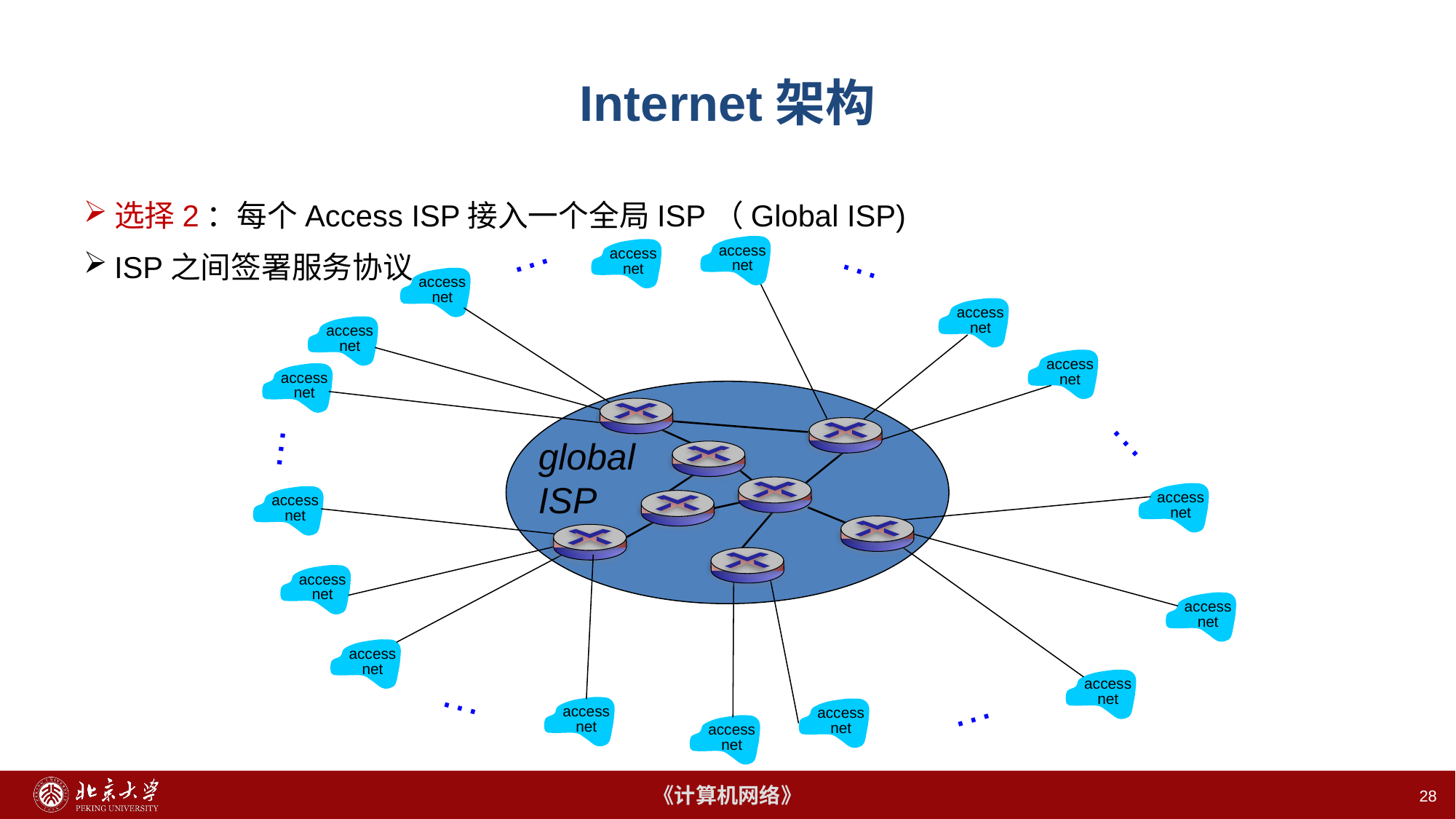

# Internet架构
选择2：每个Access ISP接入一个全局ISP（Global ISP)
ISP之间签署服务协议

…
…

access
net

access
net

access
net

access
net

access
net

access
net

access
net
…
…

access
net

access
net

access
net

access
net

access
net

access
net
…

access
net

access
net
…

access
net

global
ISP

28